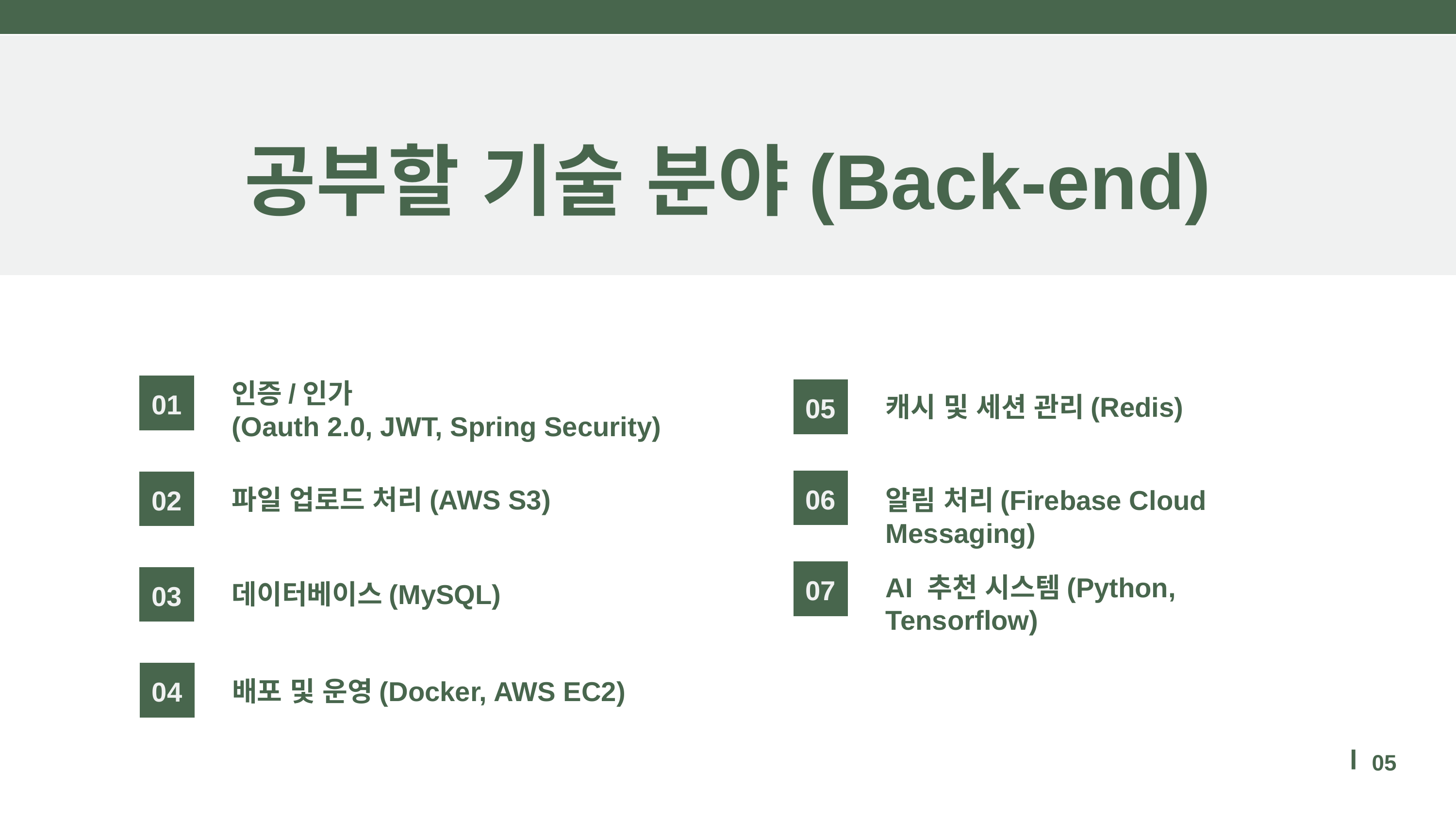

공부할 기술 분야(Back-end)

01
인증/인가
(Oauth 2.0, JWT, Spring Security)

05
캐시 및 세션 관리(Redis)

06

02
파일 업로드 처리(AWS S3)
알림 처리(Firebase Cloud Messaging)

07

03
AI 추천 시스템(Python, Tensorflow)
데이터베이스(MySQL)

04
배포 및 운영(Docker, AWS EC2)
05